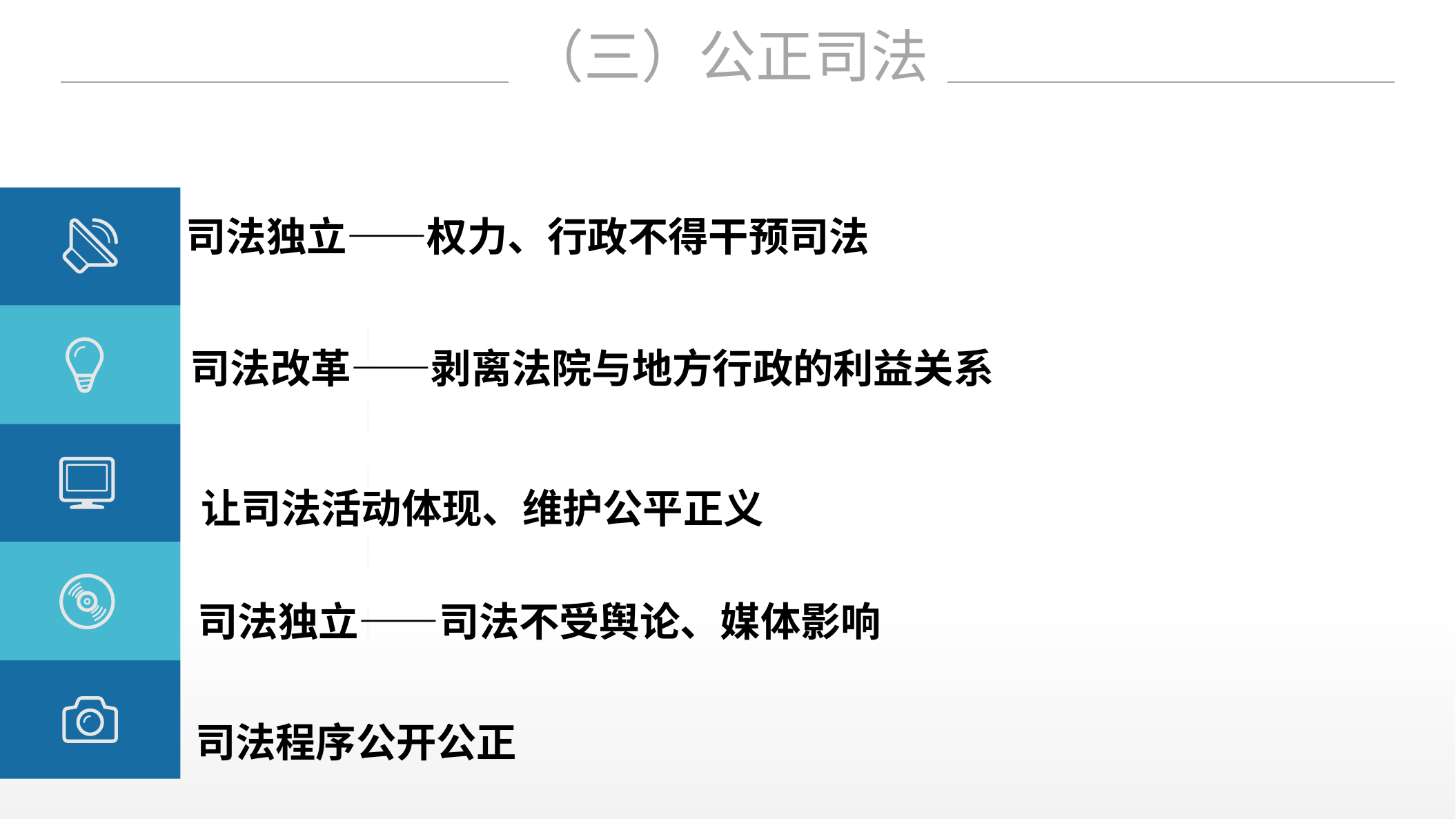

（三）公正司法

请替换文字内容

请替换文字内容

请替换文字内容

司法独立——权力、行政不得干预司法
司法改革——剥离法院与地方行政的利益关系
让司法活动体现、维护公平正义
司法独立——司法不受舆论、媒体影响
司法程序公开公正